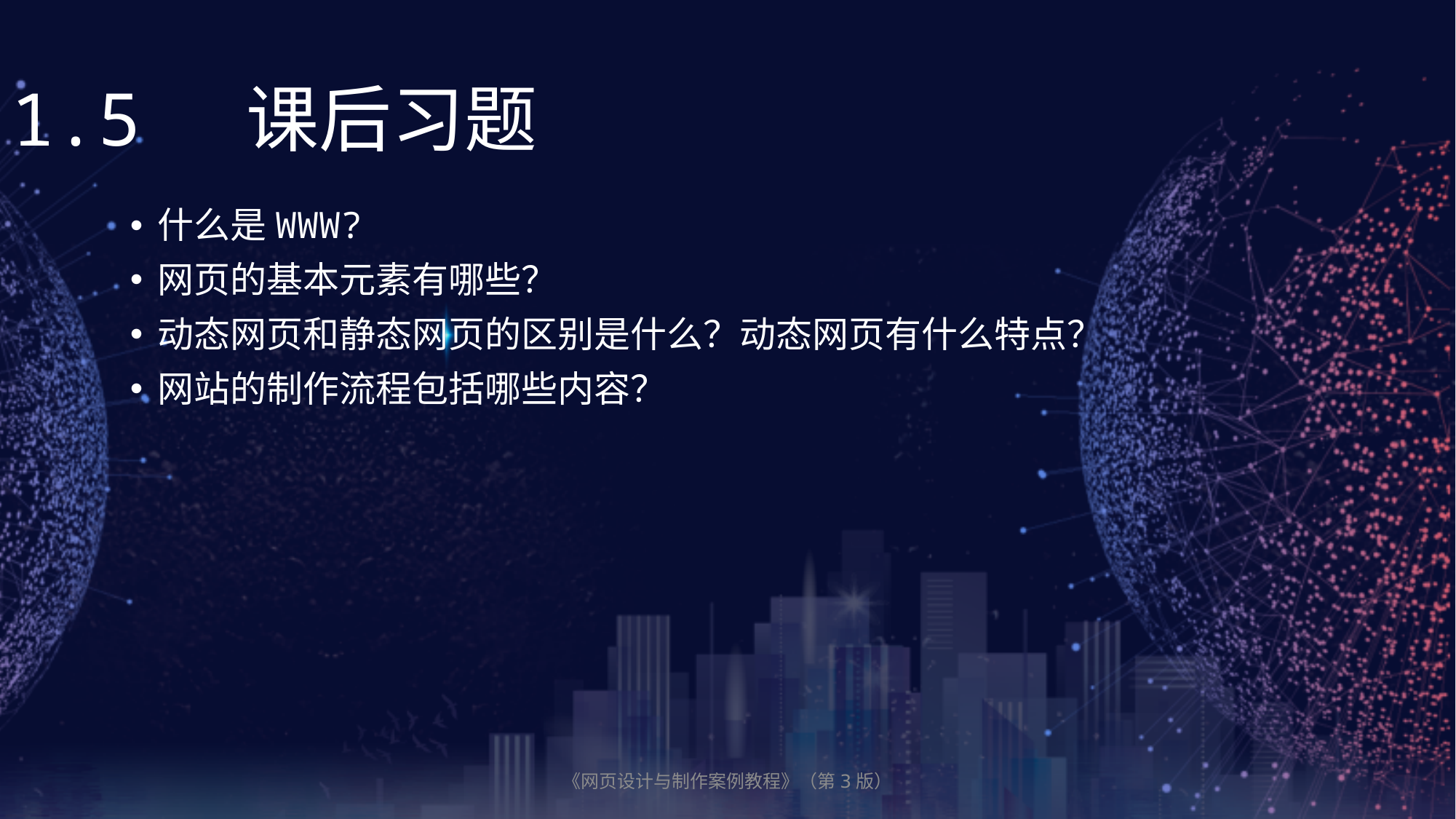

1.5  课后习题
什么是WWW?
网页的基本元素有哪些？
动态网页和静态网页的区别是什么？动态网页有什么特点？
网站的制作流程包括哪些内容？

《网页设计与制作案例教程》（第3版）